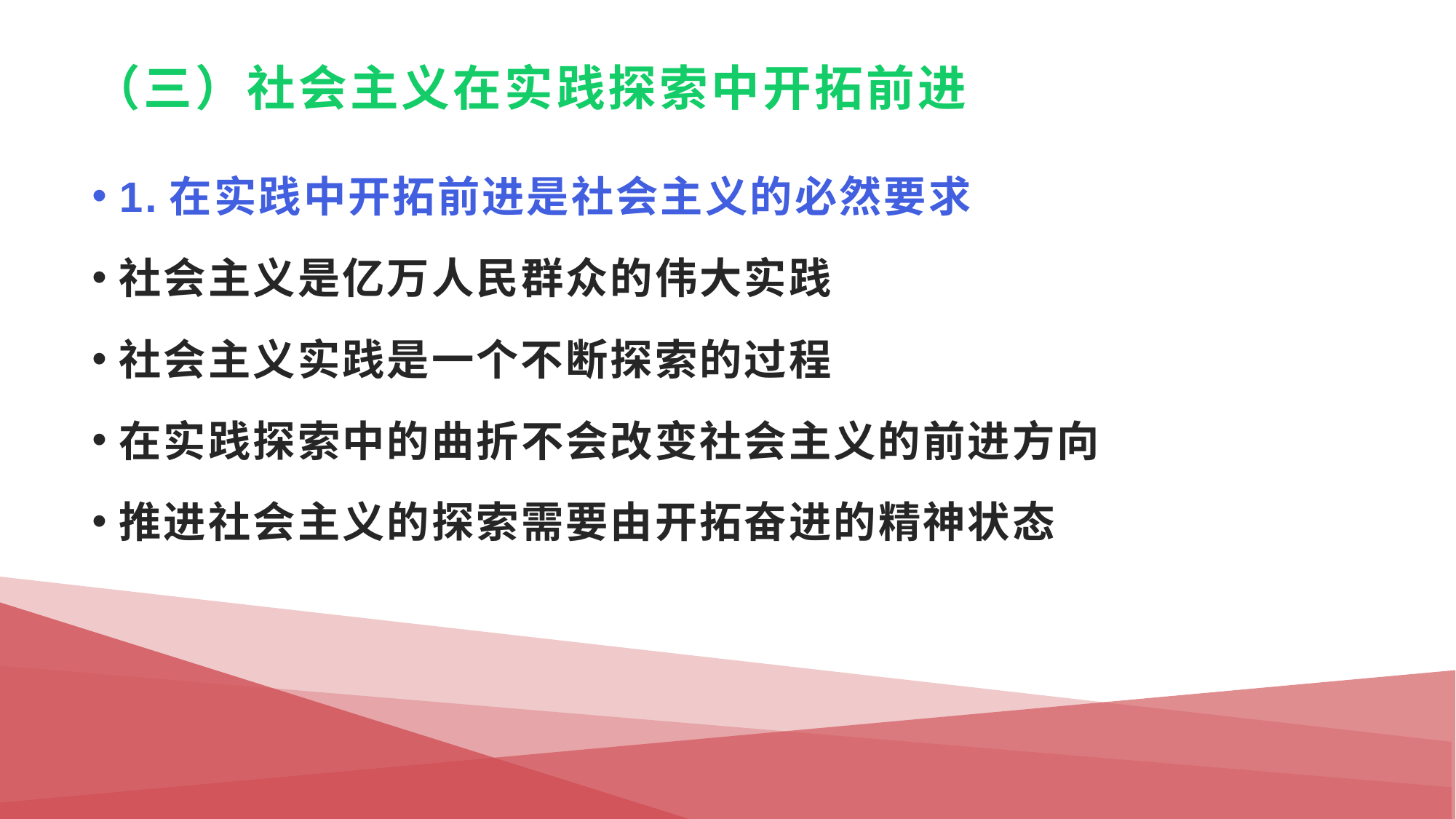

# （三）社会主义在实践探索中开拓前进
1.在实践中开拓前进是社会主义的必然要求
社会主义是亿万人民群众的伟大实践
社会主义实践是一个不断探索的过程
在实践探索中的曲折不会改变社会主义的前进方向
推进社会主义的探索需要由开拓奋进的精神状态